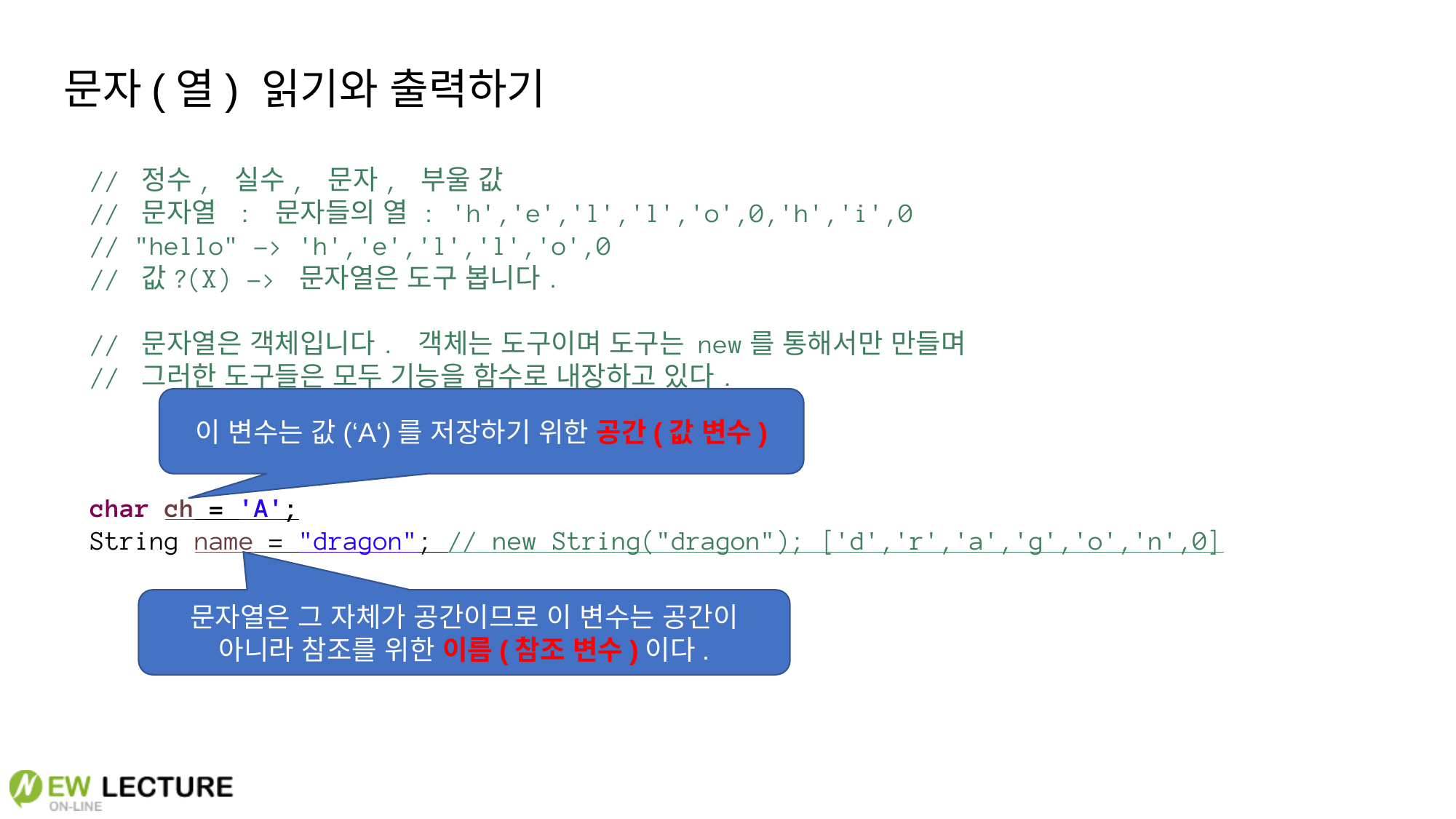

문자(열) 읽기와 출력하기
// 정수, 실수, 문자, 부울 값
// 문자열  : 문자들의 열 : 'h','e','l','l','o',0,'h','i',0
// "hello" -> 'h','e','l','l','o',0
// 값?(X) -> 문자열은 도구 봅니다.

// 문자열은 객체입니다. 객체는 도구이며 도구는 new를 통해서만 만들며
// 그러한 도구들은 모두 기능을 함수로 내장하고 있다.

char ch = 'A';
String name = "dragon"; // new String("dragon"); ['d','r','a','g','o','n',0]
이 변수는 값(‘A‘)를 저장하기 위한 공간(값 변수)
문자열은 그 자체가 공간이므로 이 변수는 공간이 아니라 참조를 위한 이름(참조 변수)이다.